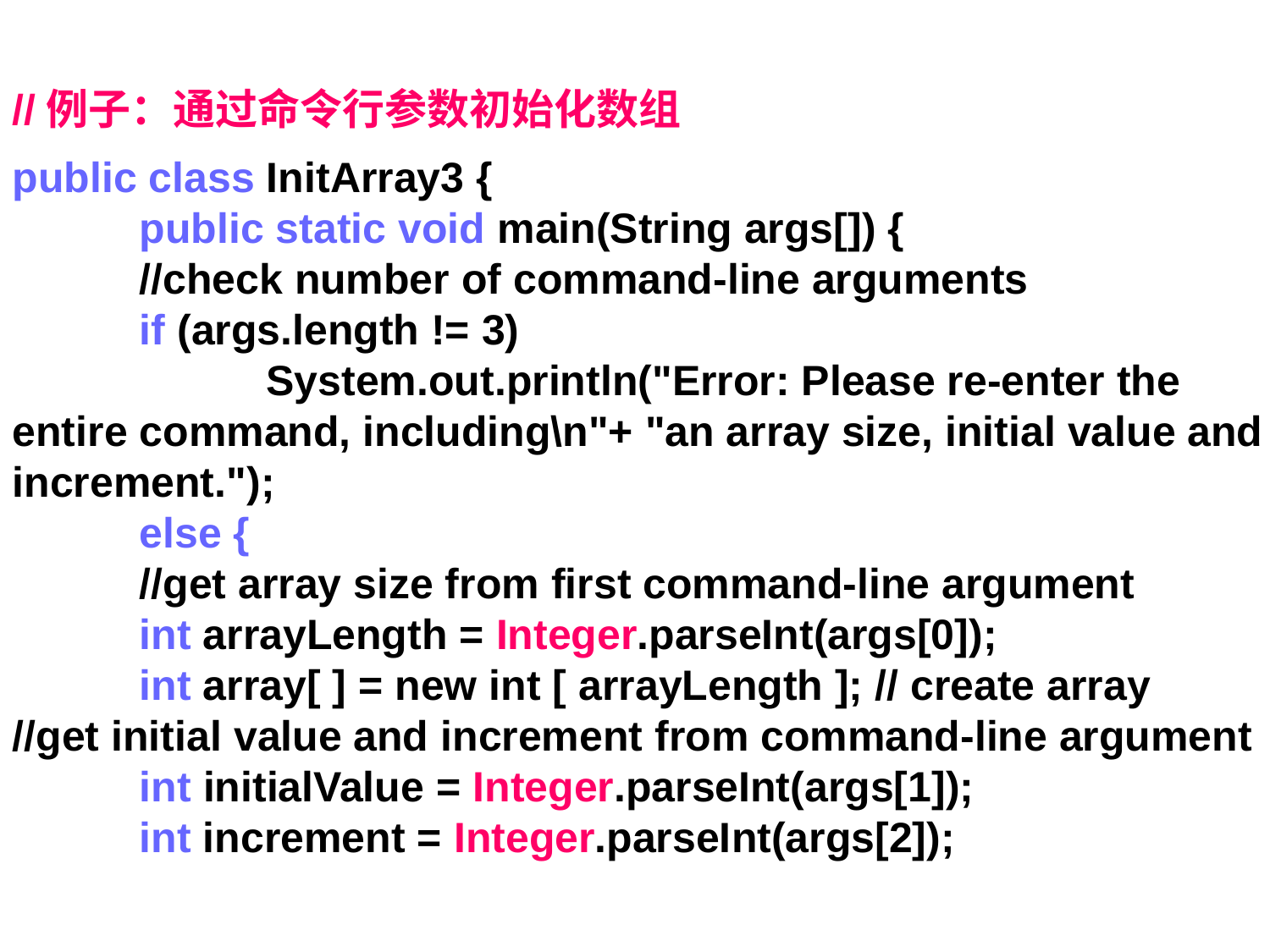

//例子：通过命令行参数初始化数组

public class InitArray3 {
	public static void main(String args[]) {
	//check number of command-line arguments
	if (args.length != 3)
		System.out.println("Error: Please re-enter the entire command, including\n"+ "an array size, initial value and increment.");
	else {
	//get array size from first command-line argument
	int arrayLength = Integer.parseInt(args[0]);
	int array[ ] = new int [ arrayLength ]; // create array
//get initial value and increment from command-line argument
	int initialValue = Integer.parseInt(args[1]);
	int increment = Integer.parseInt(args[2]);